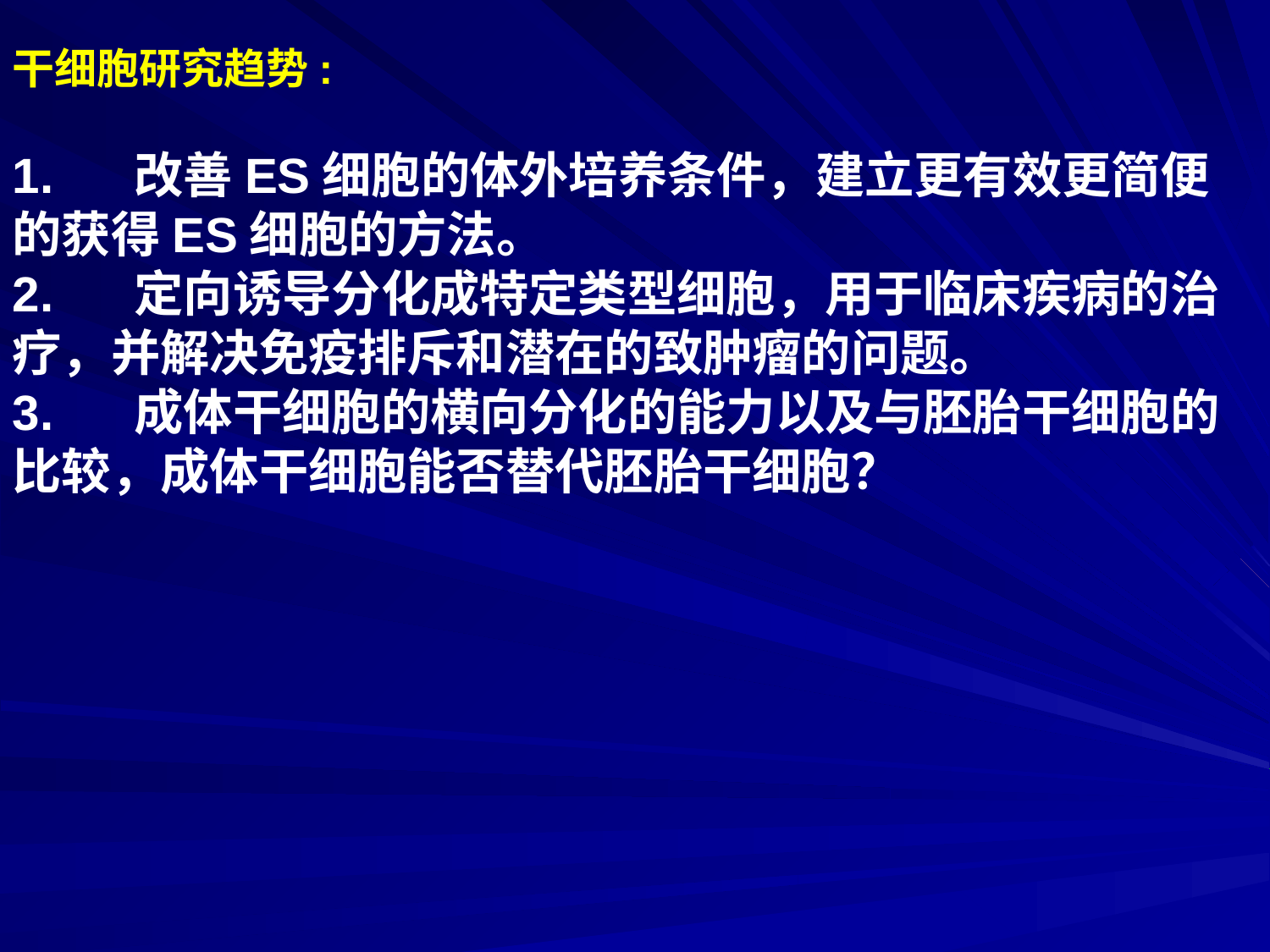

干细胞研究趋势:

1.     改善ES细胞的体外培养条件，建立更有效更简便的获得ES细胞的方法。
2.     定向诱导分化成特定类型细胞，用于临床疾病的治疗，并解决免疫排斥和潜在的致肿瘤的问题。
3.     成体干细胞的横向分化的能力以及与胚胎干细胞的比较，成体干细胞能否替代胚胎干细胞？